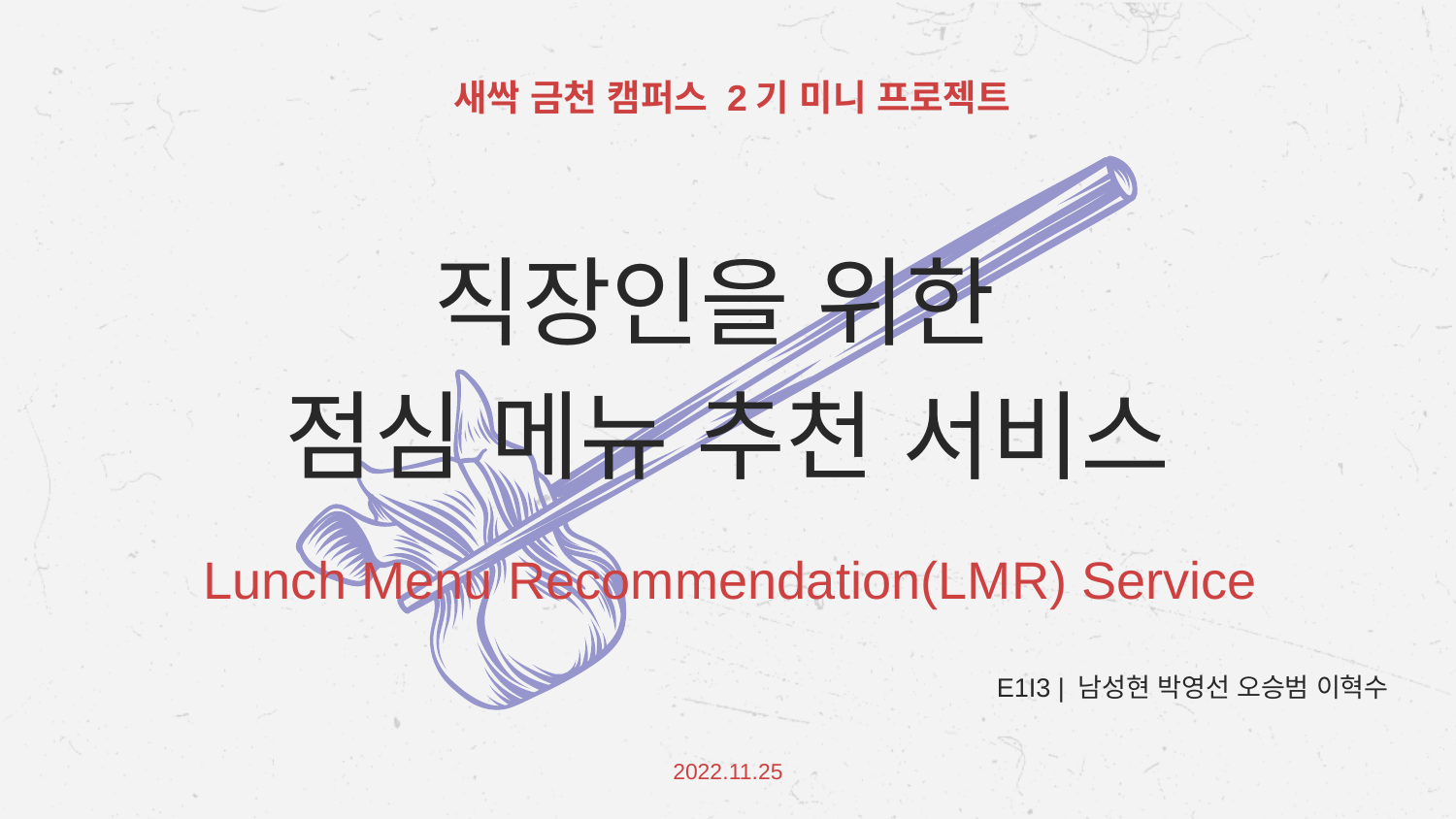

새싹 금천 캠퍼스 2기 미니 프로젝트

# 직장인을 위한
점심 메뉴 추천 서비스
Lunch Menu Recommendation(LMR) Service

E1I3 | 남성현 박영선 오승범 이혁수
2022.11.25